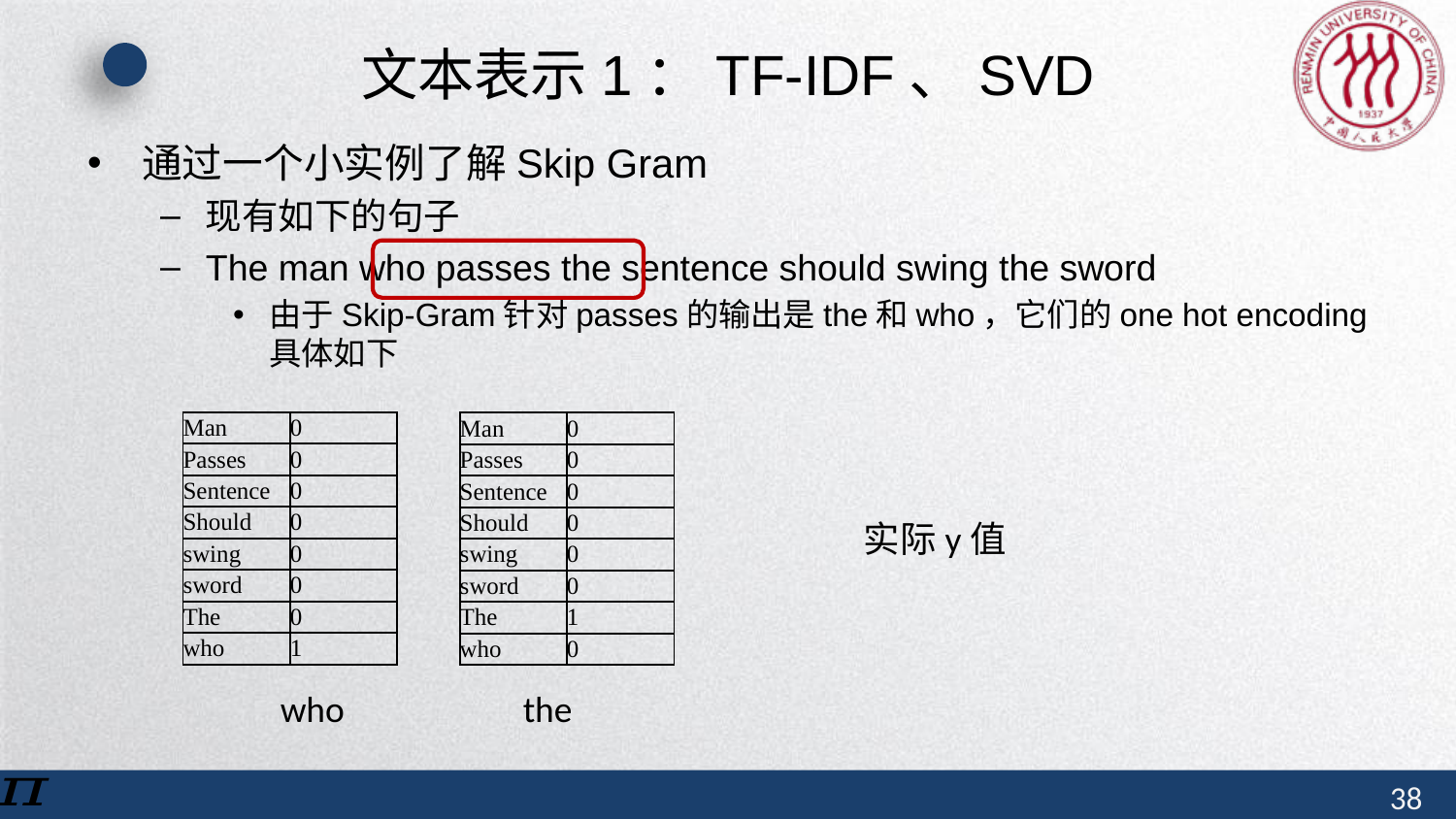

# 文本表示1：TF-IDF、SVD
通过一个小实例了解Skip Gram
现有如下的句子
The man who passes the sentence should swing the sword
由于Skip-Gram针对passes的输出是the和who，它们的one hot encoding具体如下

| Man | 0 |
| --- | --- |
| Passes | 0 |
| Sentence | 0 |
| Should | 0 |
| swing | 0 |
| sword | 0 |
| The | 0 |
| who | 1 |
| Man | 0 |
| --- | --- |
| Passes | 0 |
| Sentence | 0 |
| Should | 0 |
| swing | 0 |
| sword | 0 |
| The | 1 |
| who | 0 |
实际y值
who
the